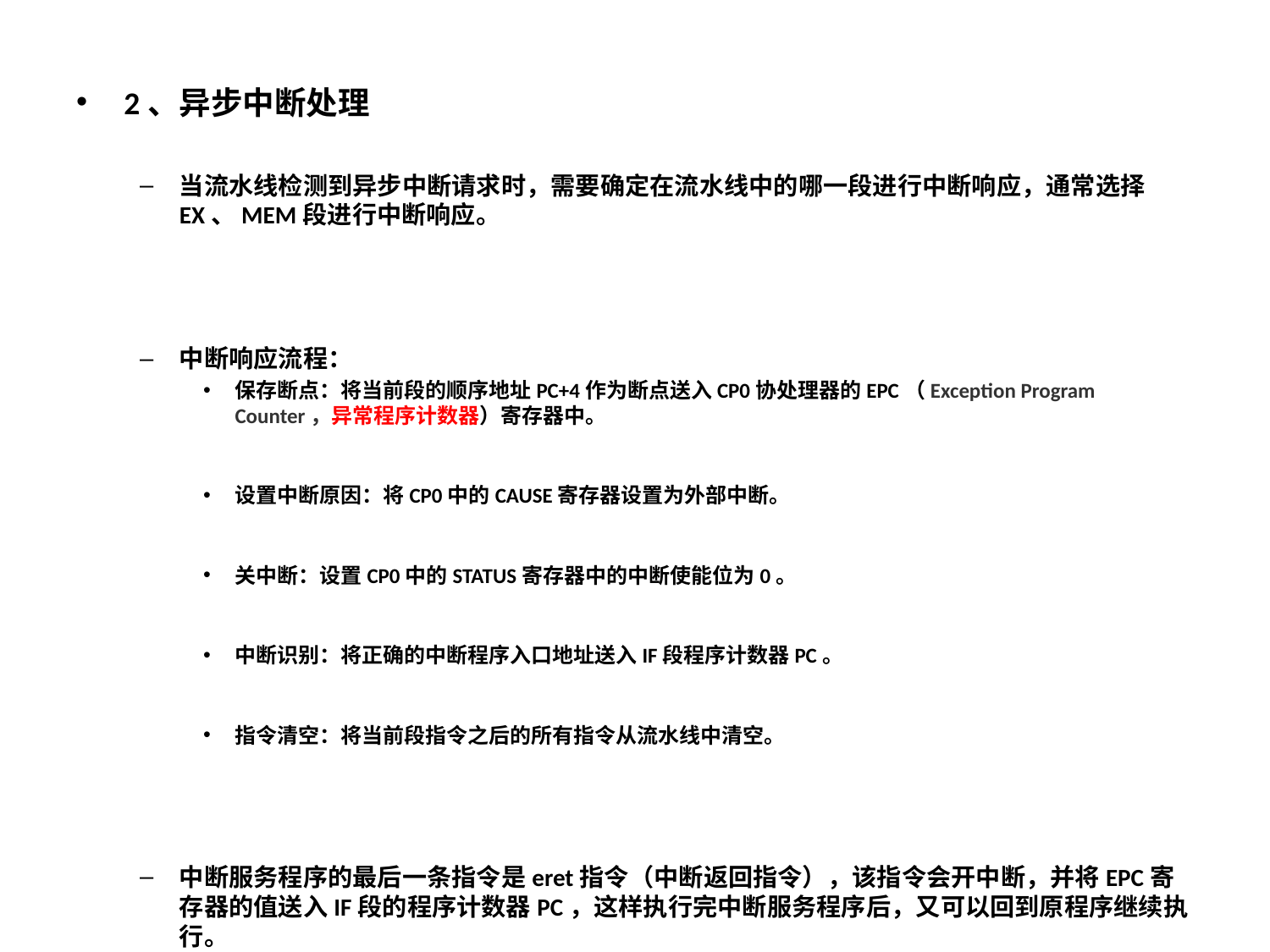

2、异步中断处理

当流水线检测到异步中断请求时，需要确定在流水线中的哪一段进行中断响应，通常选择EX、MEM段进行中断响应。

中断响应流程：
保存断点：将当前段的顺序地址PC+4作为断点送入CP0协处理器的EPC（Exception Program Counter，异常程序计数器）寄存器中。

设置中断原因：将CP0中的CAUSE寄存器设置为外部中断。

关中断：设置CP0中的STATUS寄存器中的中断使能位为0。

中断识别：将正确的中断程序入口地址送入IF段程序计数器PC。

指令清空：将当前段指令之后的所有指令从流水线中清空。

中断服务程序的最后一条指令是eret指令（中断返回指令），该指令会开中断，并将EPC寄存器的值送入IF段的程序计数器PC，这样执行完中断服务程序后，又可以回到原程序继续执行。